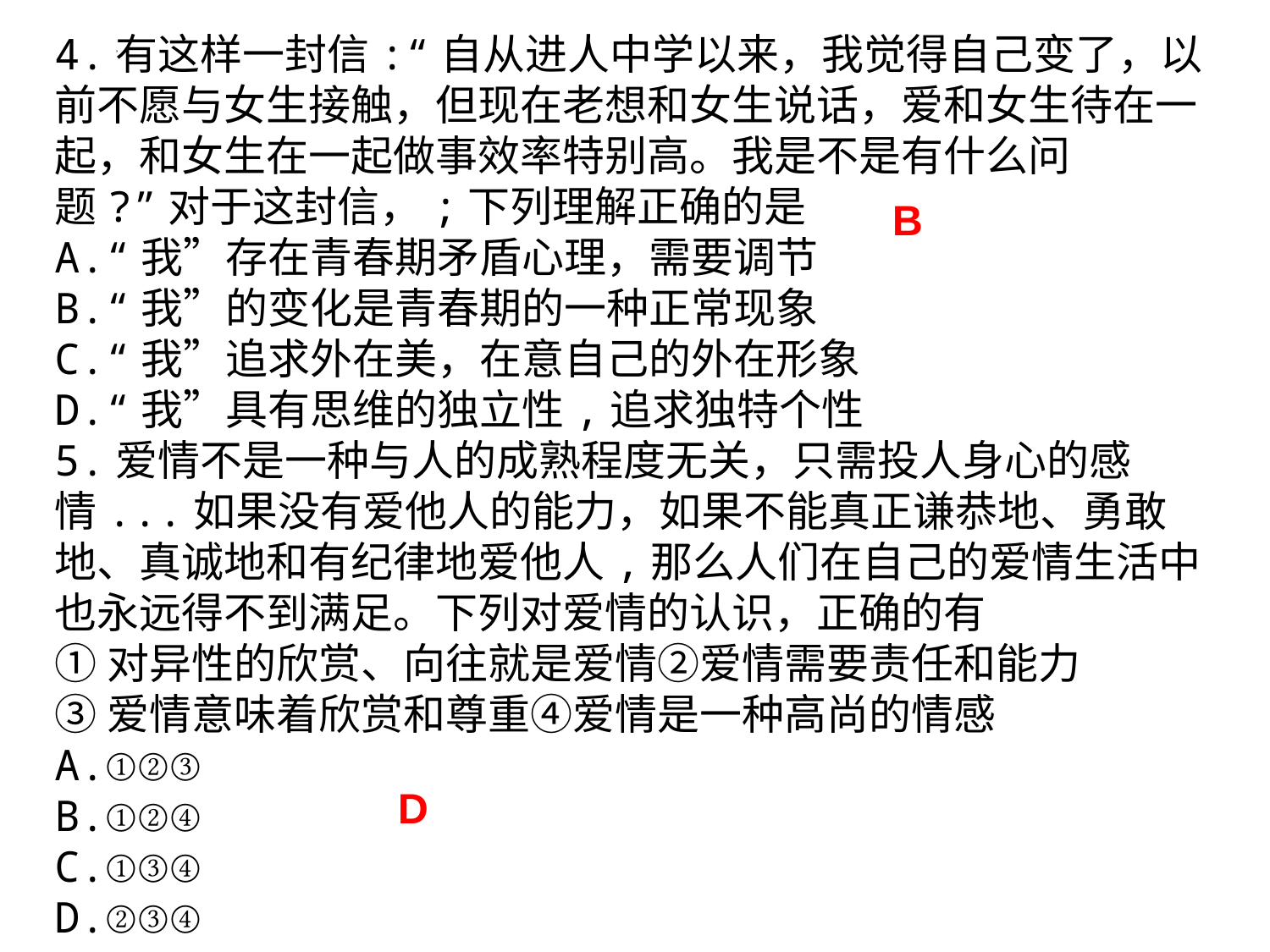

4.有这样一封信:“自从进人中学以来，我觉得自己变了，以前不愿与女生接触，但现在老想和女生说话，爱和女生待在一起，和女生在一起做事效率特别高。我是不是有什么问题?”对于这封信，;下列理解正确的是
A.“我”存在青春期矛盾心理，需要调节
B.“我”的变化是青春期的一种正常现象
C.“我”追求外在美，在意自己的外在形象
D.“我”具有思维的独立性,追求独特个性
5.爱情不是一种与人的成熟程度无关，只需投人身心的感情...如果没有爱他人的能力，如果不能真正谦恭地、勇敢地、真诚地和有纪律地爱他人,那么人们在自己的爱情生活中也永远得不到满足。下列对爱情的认识，正确的有
①对异性的欣赏、向往就是爱情②爱情需要责任和能力
③爱情意味着欣赏和尊重④爱情是一种高尚的情感
A.①②③
B.①②④
C.①③④
D.②③④
B
D